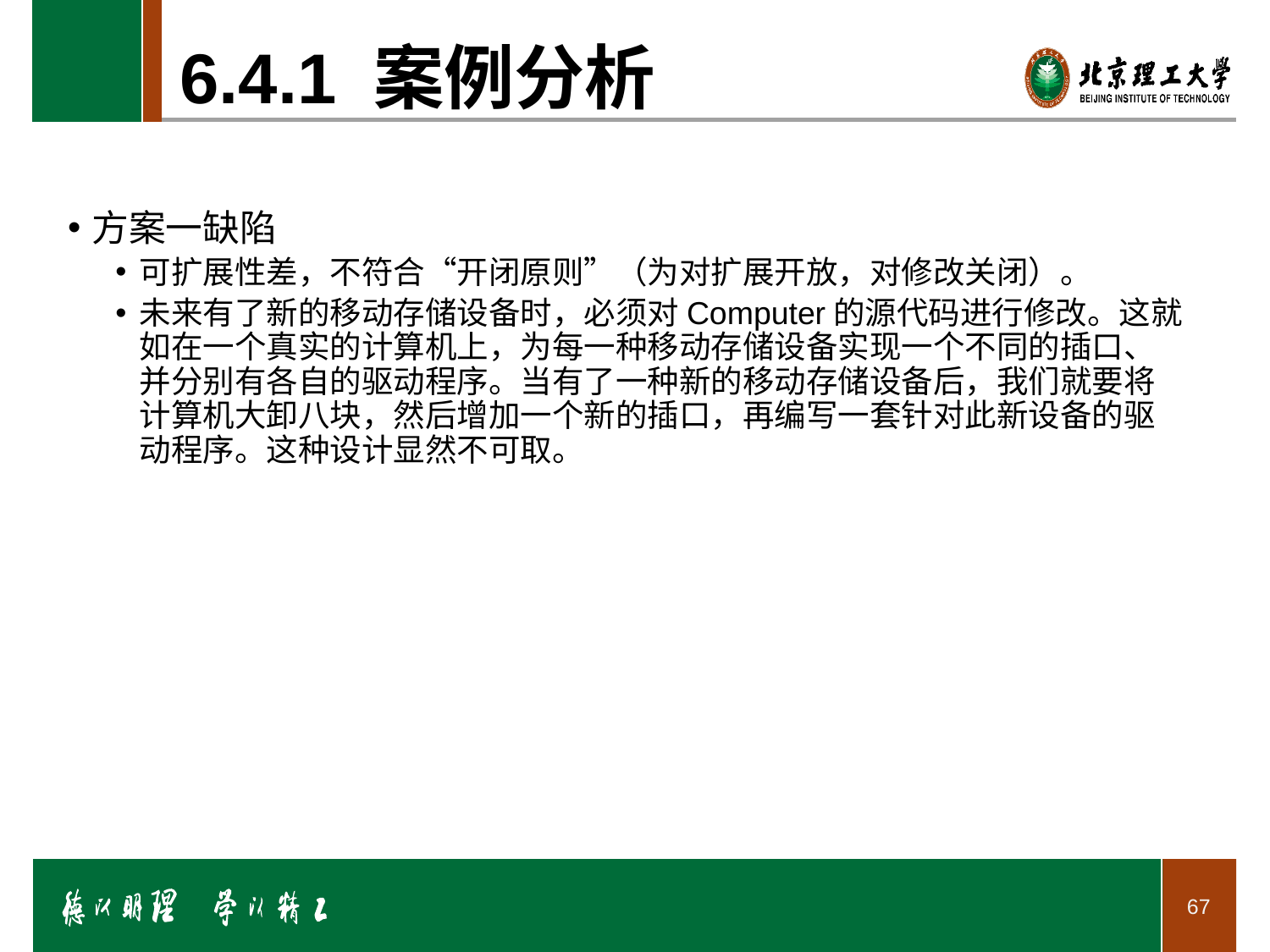

# 6.4.1 案例分析
方案一缺陷
可扩展性差，不符合“开闭原则”（为对扩展开放，对修改关闭）。
未来有了新的移动存储设备时，必须对Computer的源代码进行修改。这就如在一个真实的计算机上，为每一种移动存储设备实现一个不同的插口、并分别有各自的驱动程序。当有了一种新的移动存储设备后，我们就要将计算机大卸八块，然后增加一个新的插口，再编写一套针对此新设备的驱动程序。这种设计显然不可取。